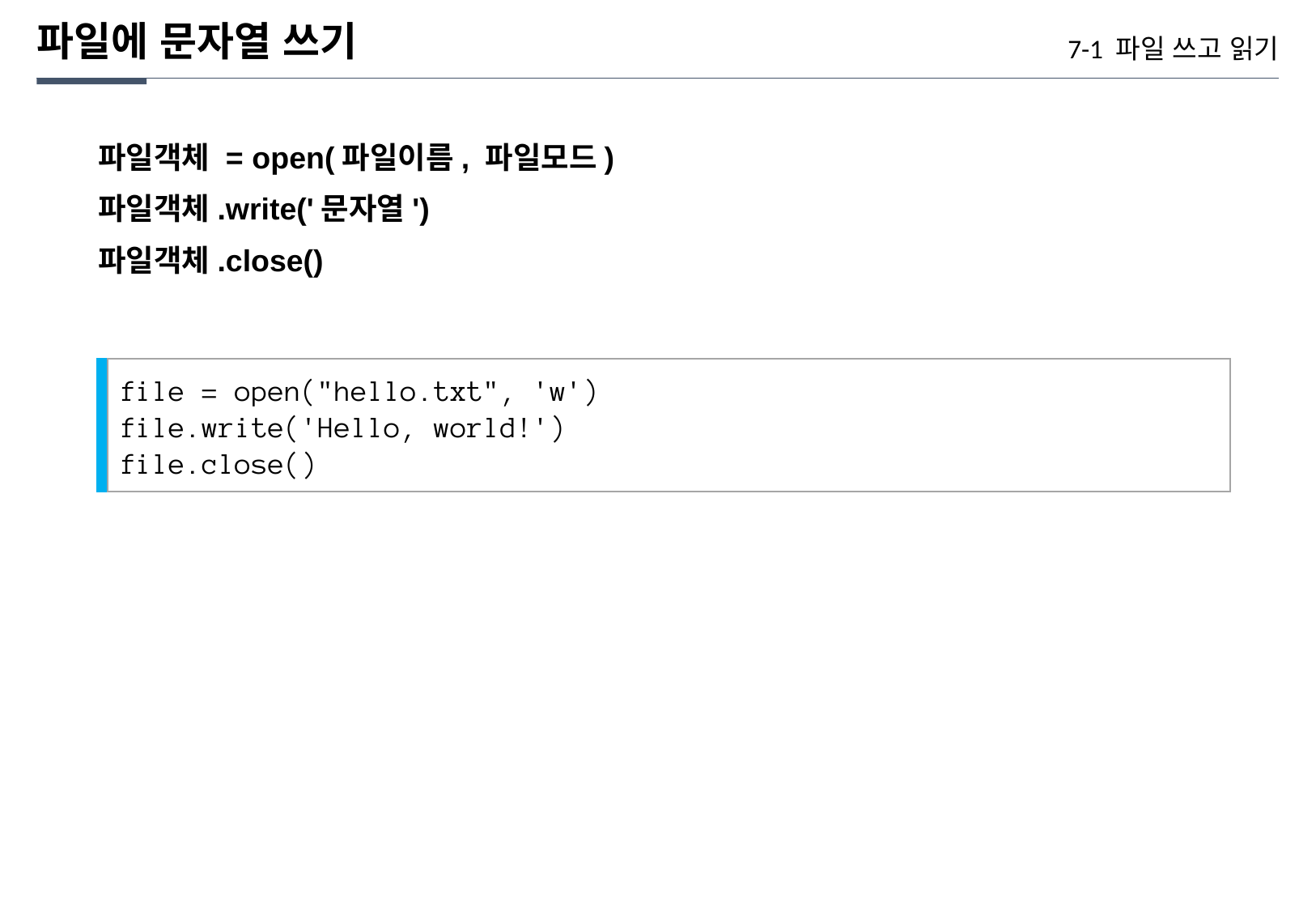

파일에 문자열 쓰기
7-1 파일 쓰고 읽기
파일객체 = open(파일이름, 파일모드)
파일객체.write('문자열')
파일객체.close()

file = open("hello.txt", 'w')
file.write('Hello, world!')
file.close()